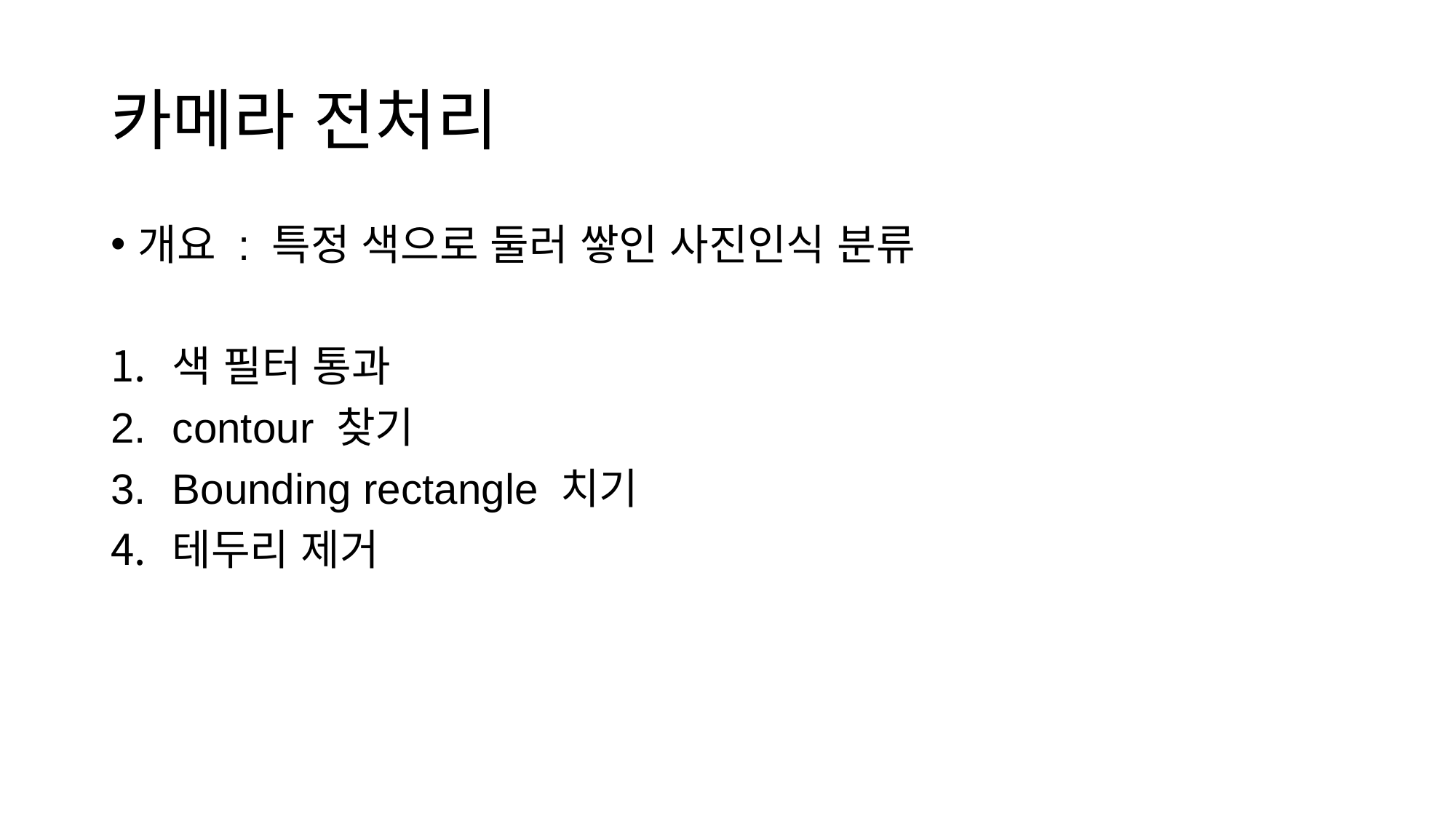

# 카메라 전처리
개요 : 특정 색으로 둘러 쌓인 사진인식 분류

색 필터 통과
contour 찾기
Bounding rectangle 치기
테두리 제거